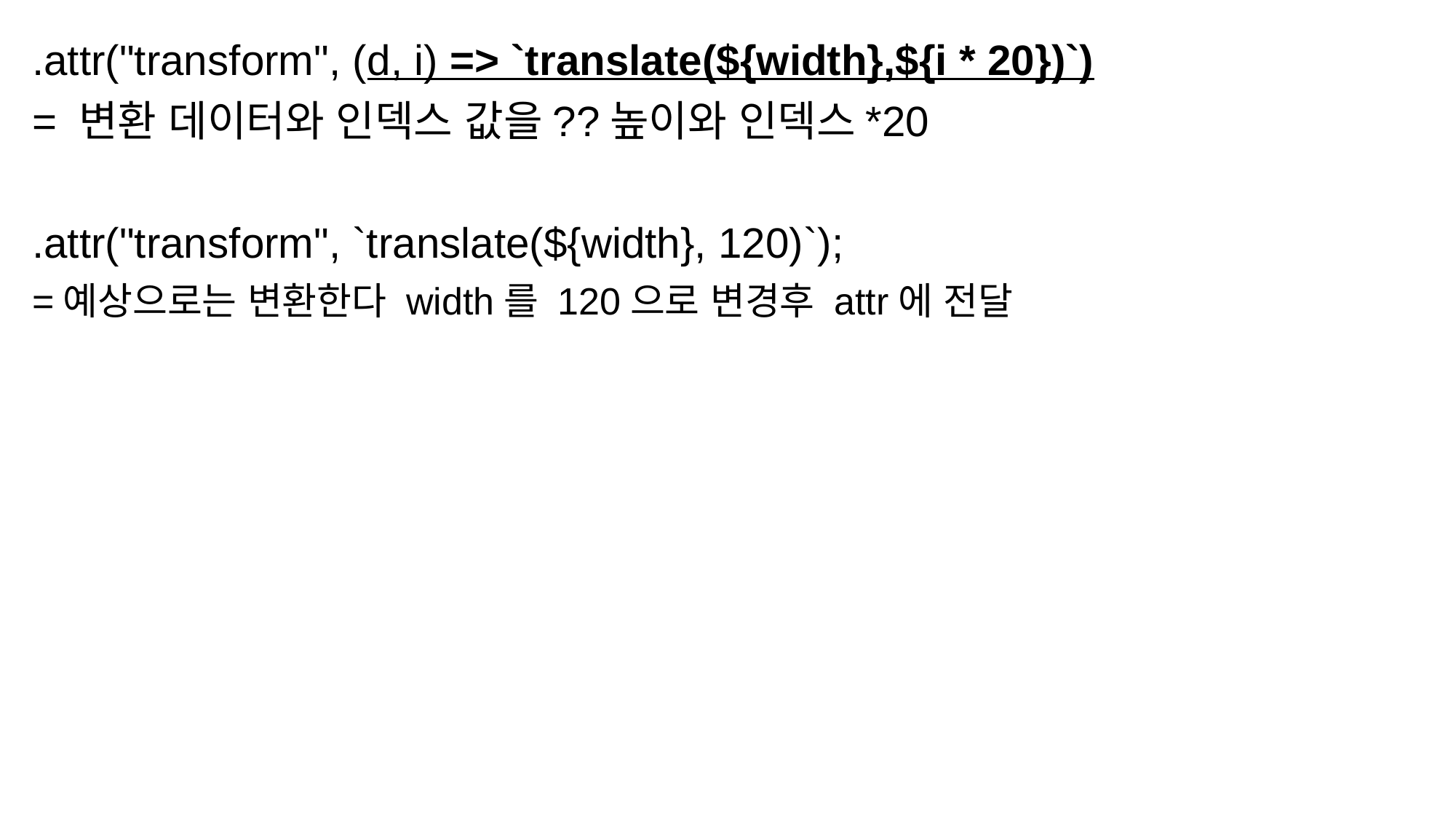

.attr("transform", (d, i) => `translate(${width},${i * 20})`)
= 변환 데이터와 인덱스 값을??높이와 인덱스*20

.attr("transform", `translate(${width}, 120)`);
=예상으로는 변환한다 width를 120으로 변경후 attr에 전달